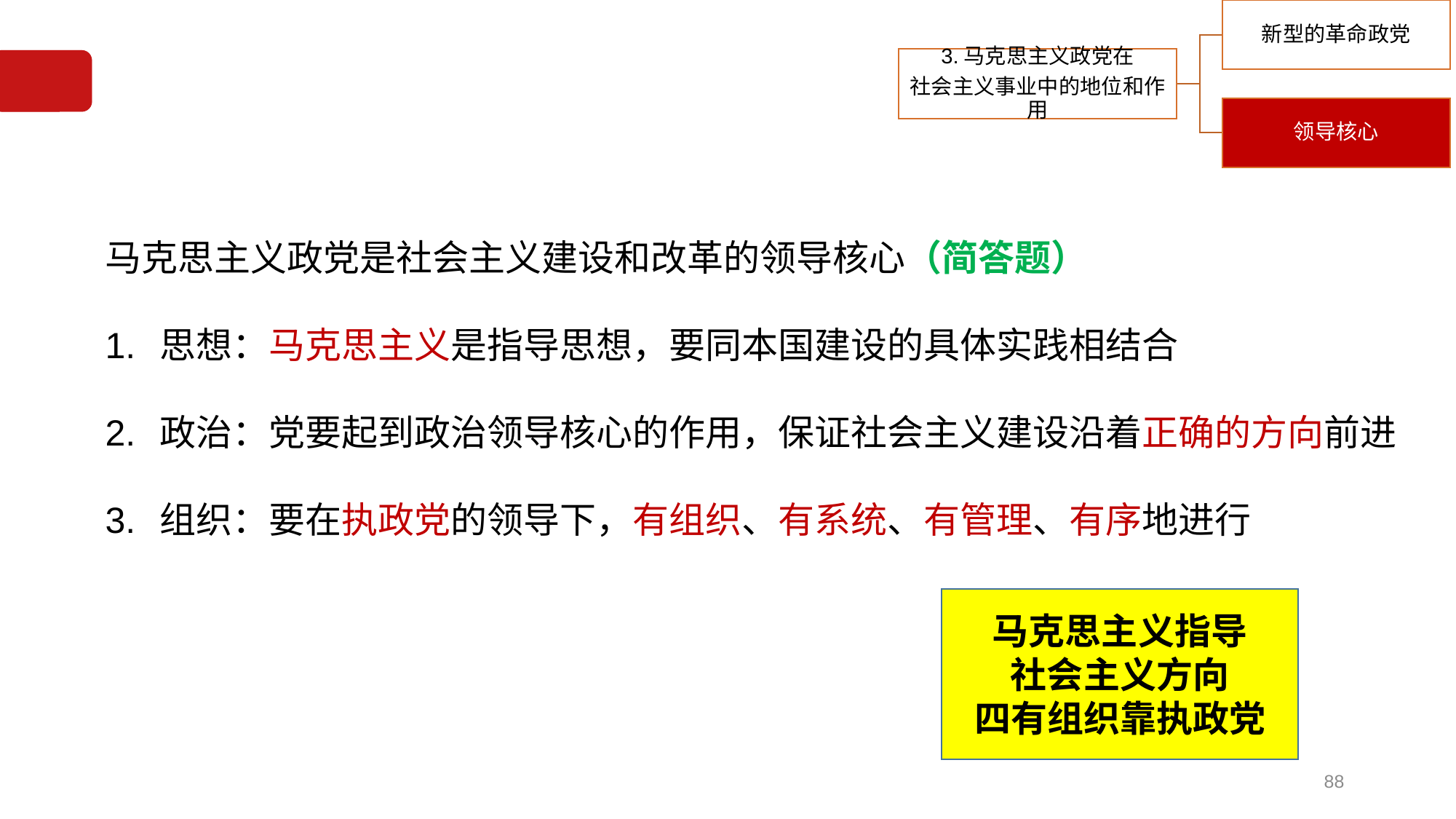

3.马克思主义政党在
社会主义事业中的地位和作用
新型的革命政党
领导核心
马克思主义政党是社会主义建设和改革的领导核心（简答题）
思想：马克思主义是指导思想，要同本国建设的具体实践相结合
政治：党要起到政治领导核心的作用，保证社会主义建设沿着正确的方向前进
组织：要在执政党的领导下，有组织、有系统、有管理、有序地进行

马克思主义指导
社会主义方向
四有组织靠执政党
88